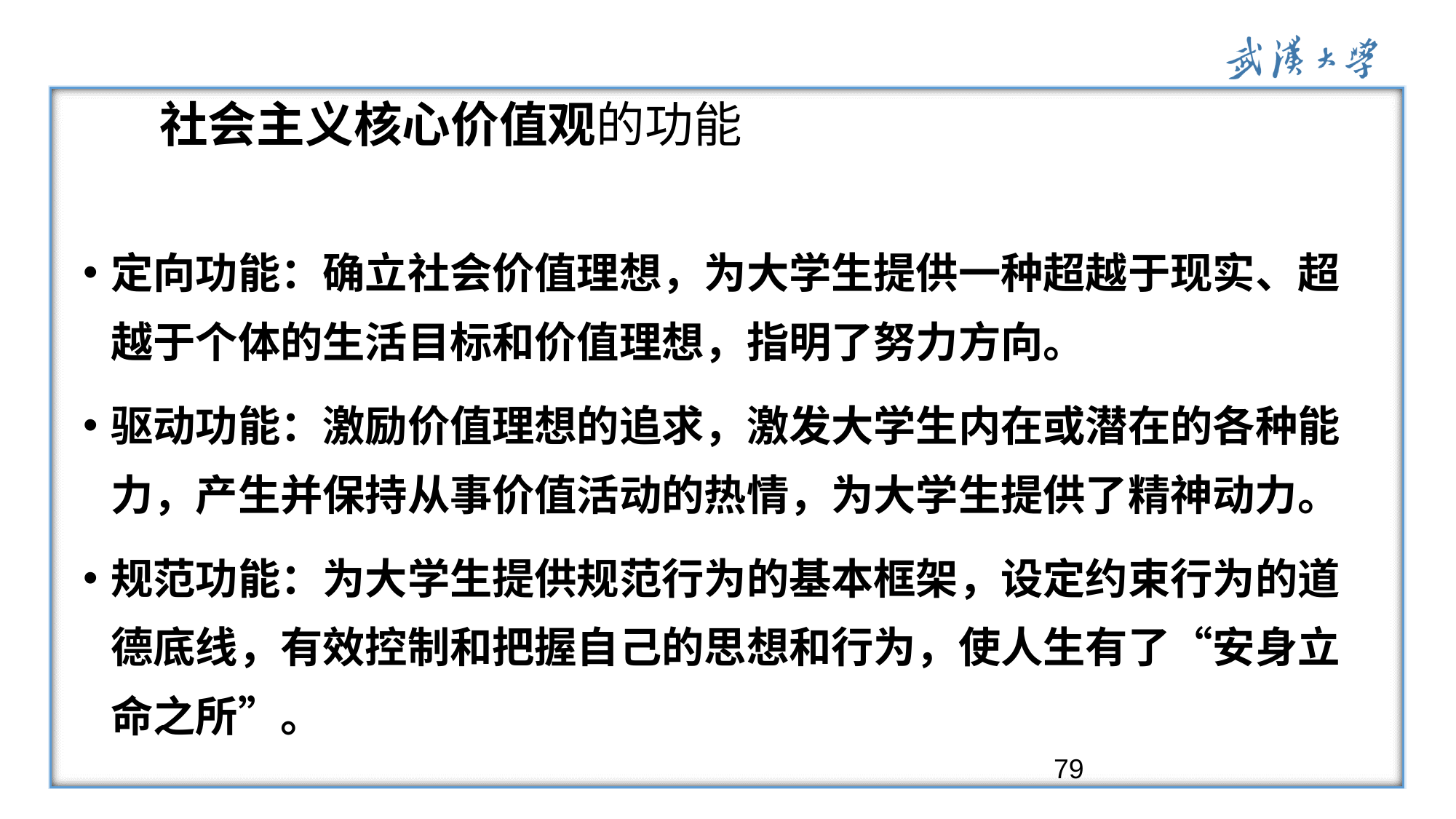

# 社会主义核心价值观的功能
定向功能：确立社会价值理想，为大学生提供一种超越于现实、超越于个体的生活目标和价值理想，指明了努力方向。
驱动功能：激励价值理想的追求，激发大学生内在或潜在的各种能力，产生并保持从事价值活动的热情，为大学生提供了精神动力。
规范功能：为大学生提供规范行为的基本框架，设定约束行为的道德底线，有效控制和把握自己的思想和行为，使人生有了“安身立命之所”。
79